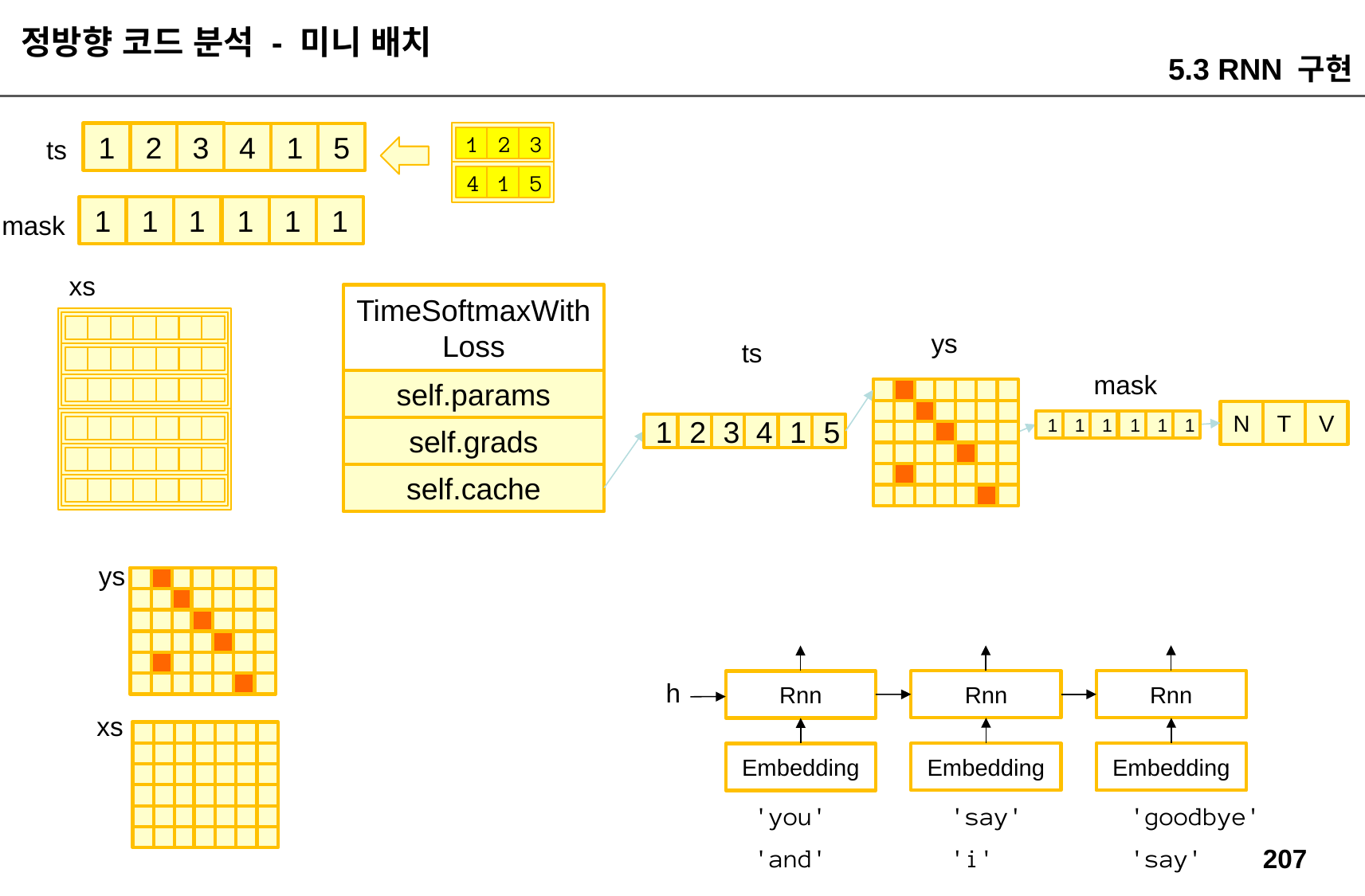

정방향 코드 분석 - 미니 배치
5.3 RNN 구현

1
2
3
4
1
5
1
2
3
ts

4
1
5
1
1
1
1
1
1
mask
xs
TimeSoftmaxWithLoss

ys
ts
mask
self.params

N
T
V

1
1
1
1
1
1
1
2
3
4
1
5
self.grads
self.cache
ys

h
Rnn
Rnn
Rnn

xs

Embedding
Embedding
Embedding

'you'
'say'
'goodbye'
'and'
'i'
'say'